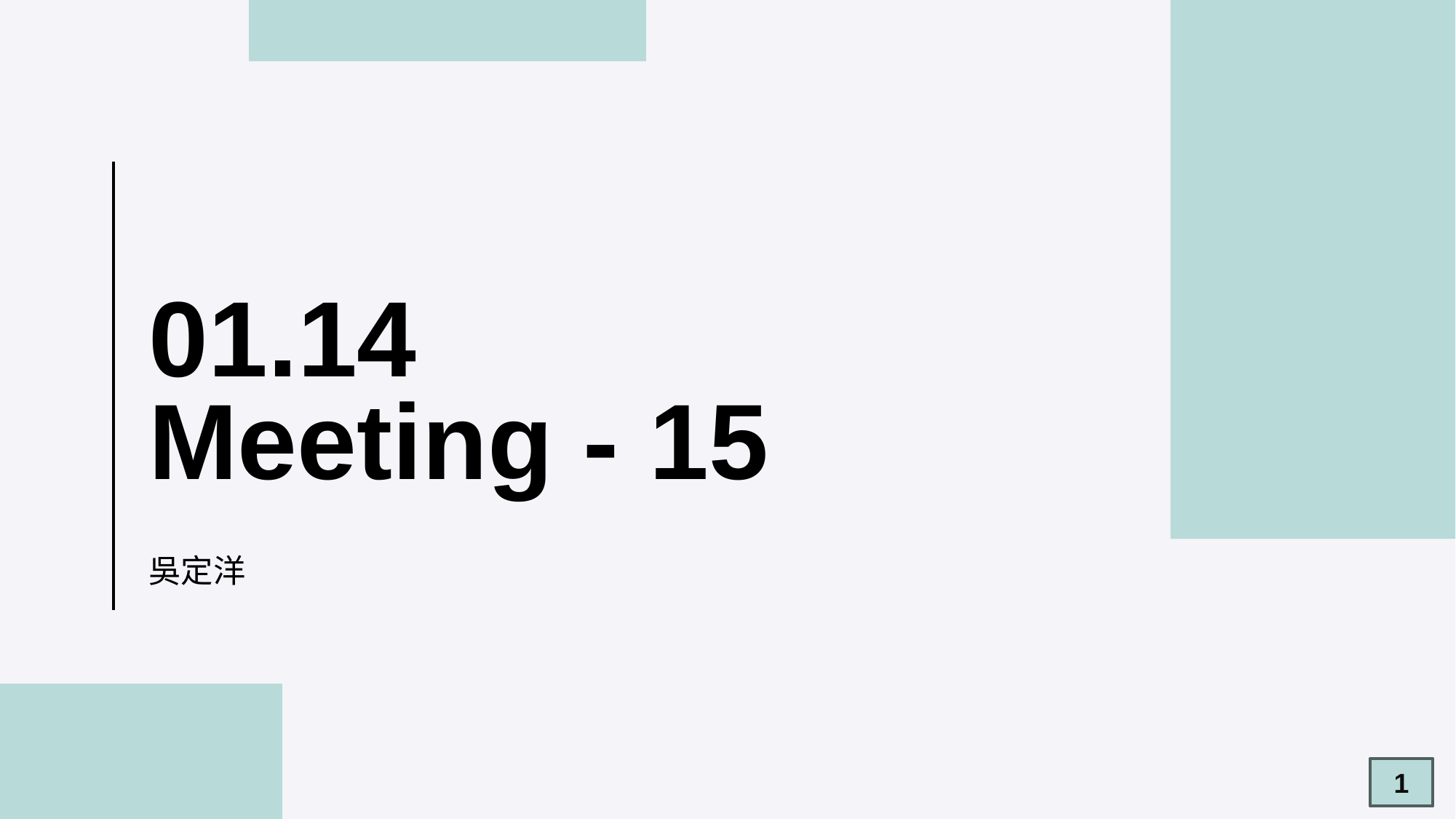

# 01.14 Meeting - 15
吳定洋

1